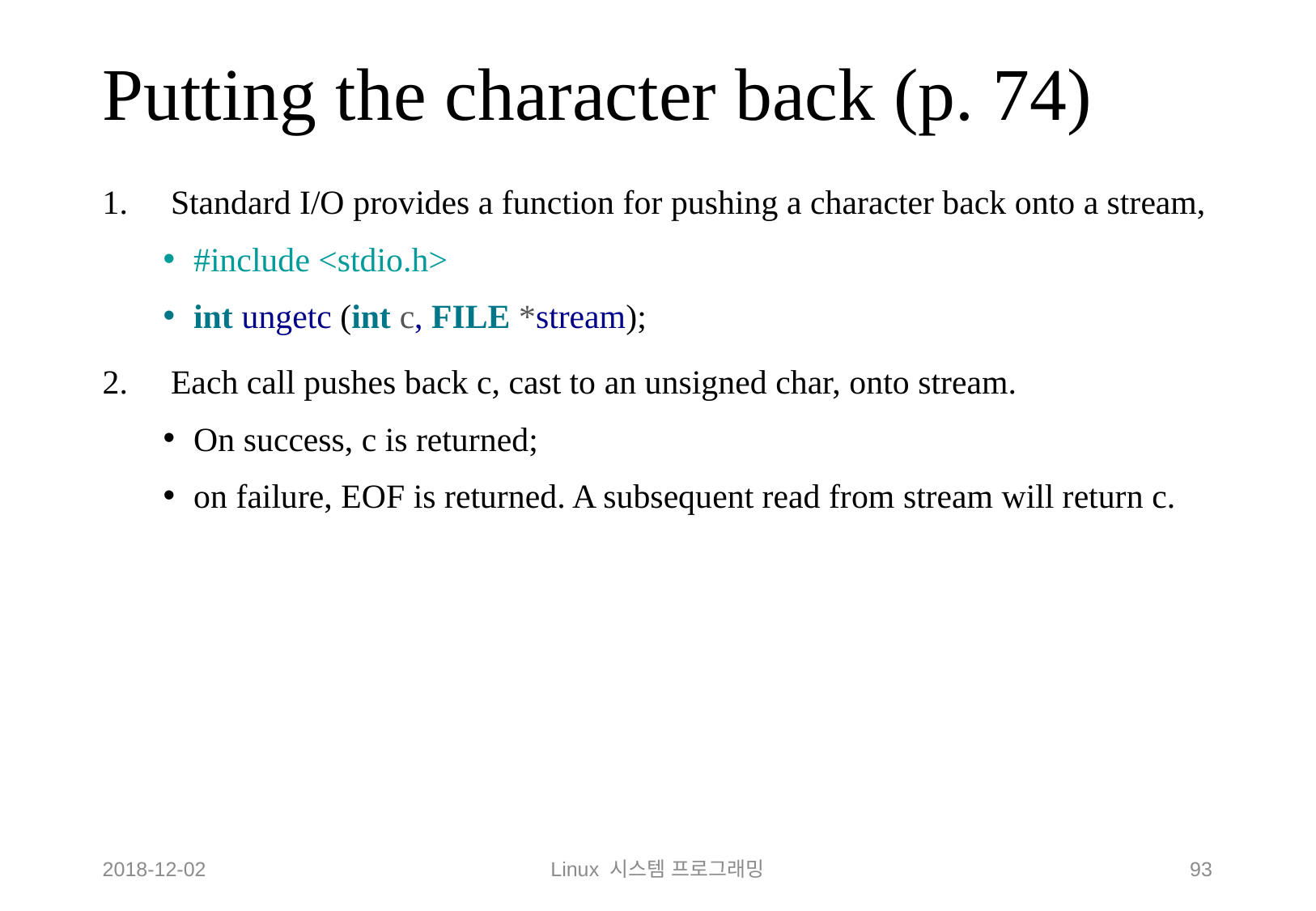

# Putting the character back (p. 74)
Standard I/O provides a function for pushing a character back onto a stream,
#include <stdio.h>
int ungetc (int c, FILE *stream);
Each call pushes back c, cast to an unsigned char, onto stream.
On success, c is returned;
on failure, EOF is returned. A subsequent read from stream will return c.

2018-12-02
Linux 시스템 프로그래밍
93